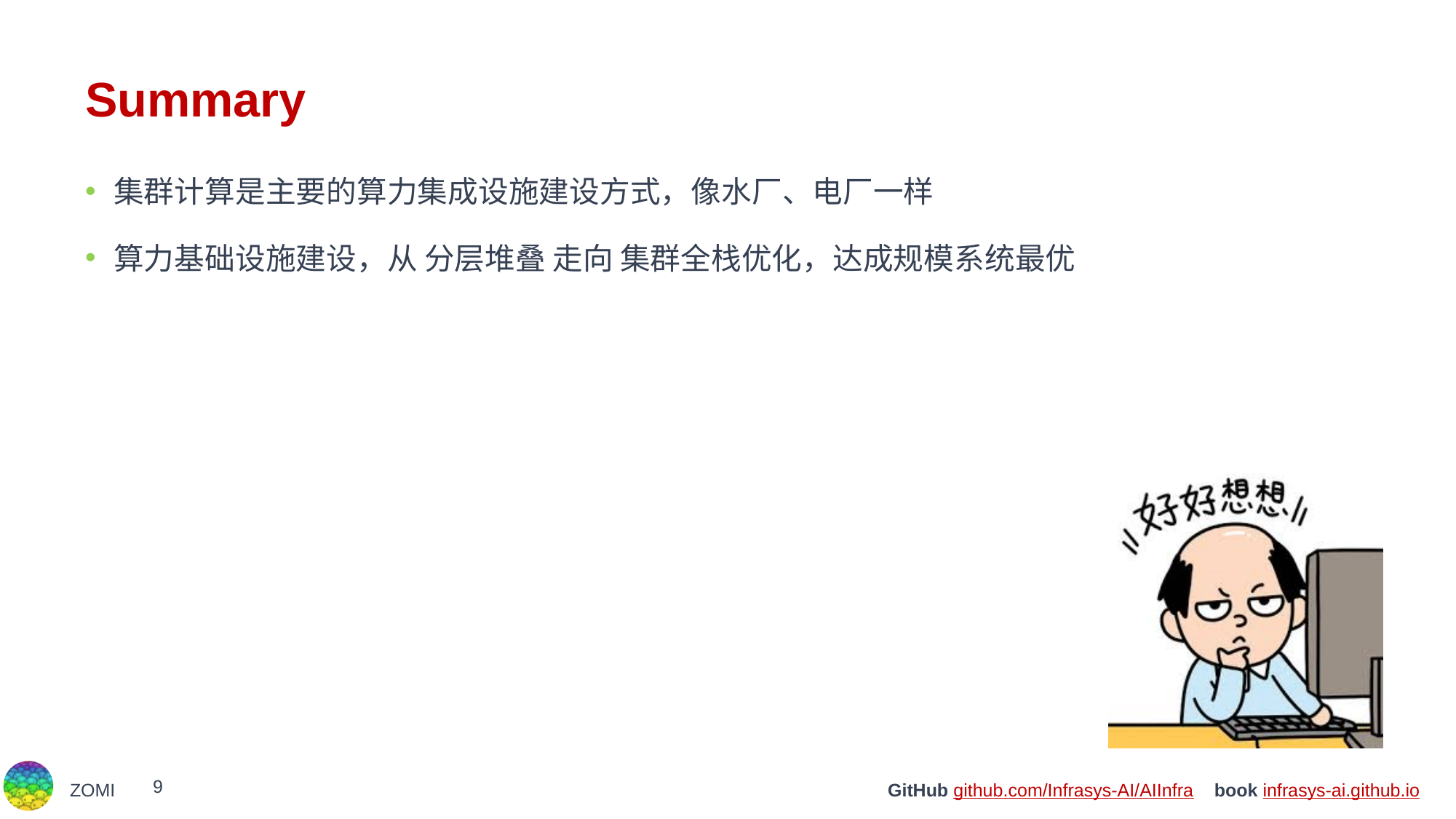

# Summary
集群计算是主要的算力集成设施建设方式，像水厂、电厂一样
算力基础设施建设，从 分层堆叠 走向 集群全栈优化，达成规模系统最优